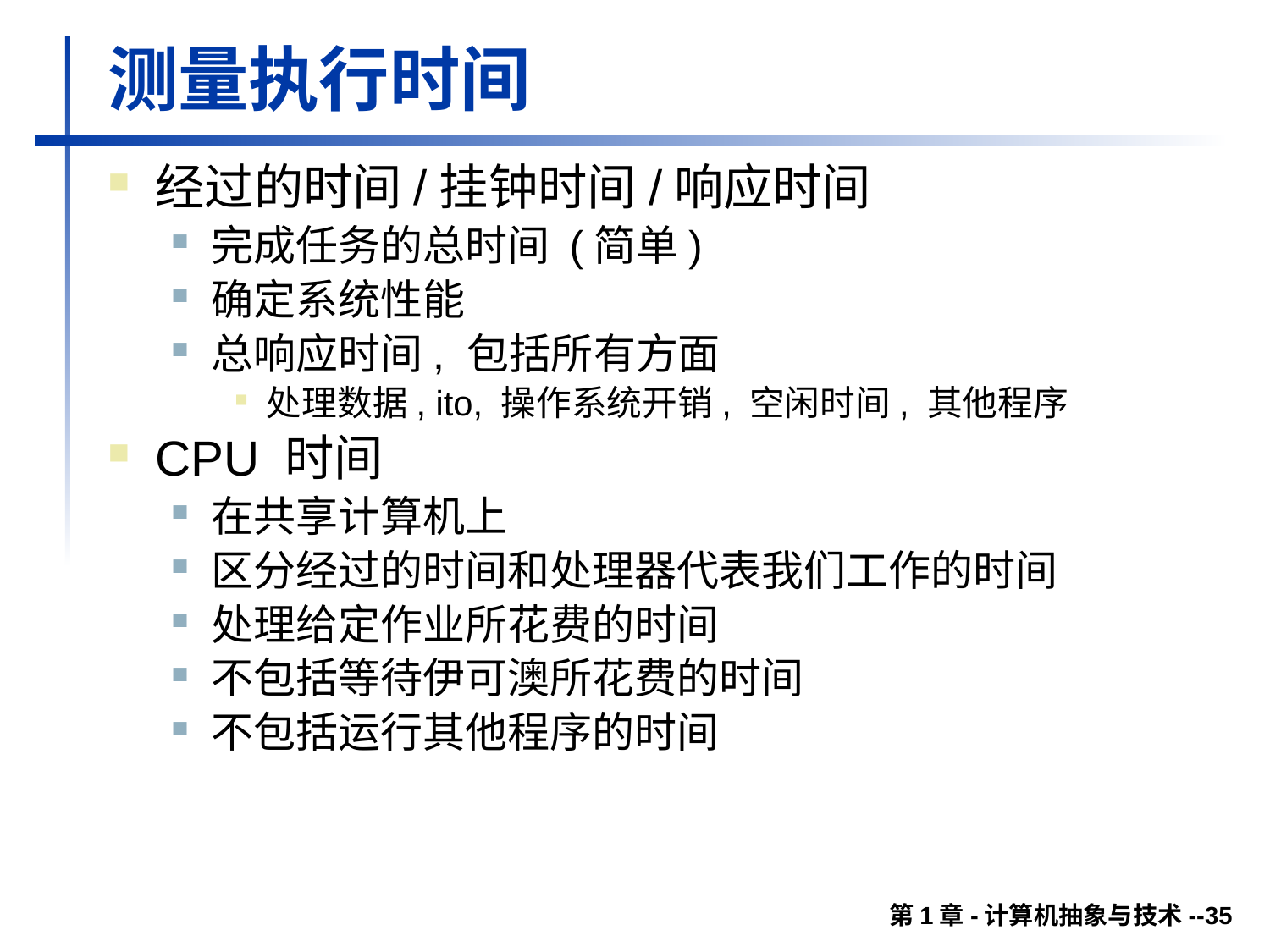

# 测量执行时间
经过的时间/挂钟时间/响应时间
完成任务的总时间 (简单)
确定系统性能
总响应时间, 包括所有方面
处理数据, ito, 操作系统开销, 空闲时间, 其他程序
CPU 时间
在共享计算机上
区分经过的时间和处理器代表我们工作的时间
处理给定作业所花费的时间
不包括等待伊可澳所花费的时间
不包括运行其他程序的时间
第1章-计算机抽象与技术--35